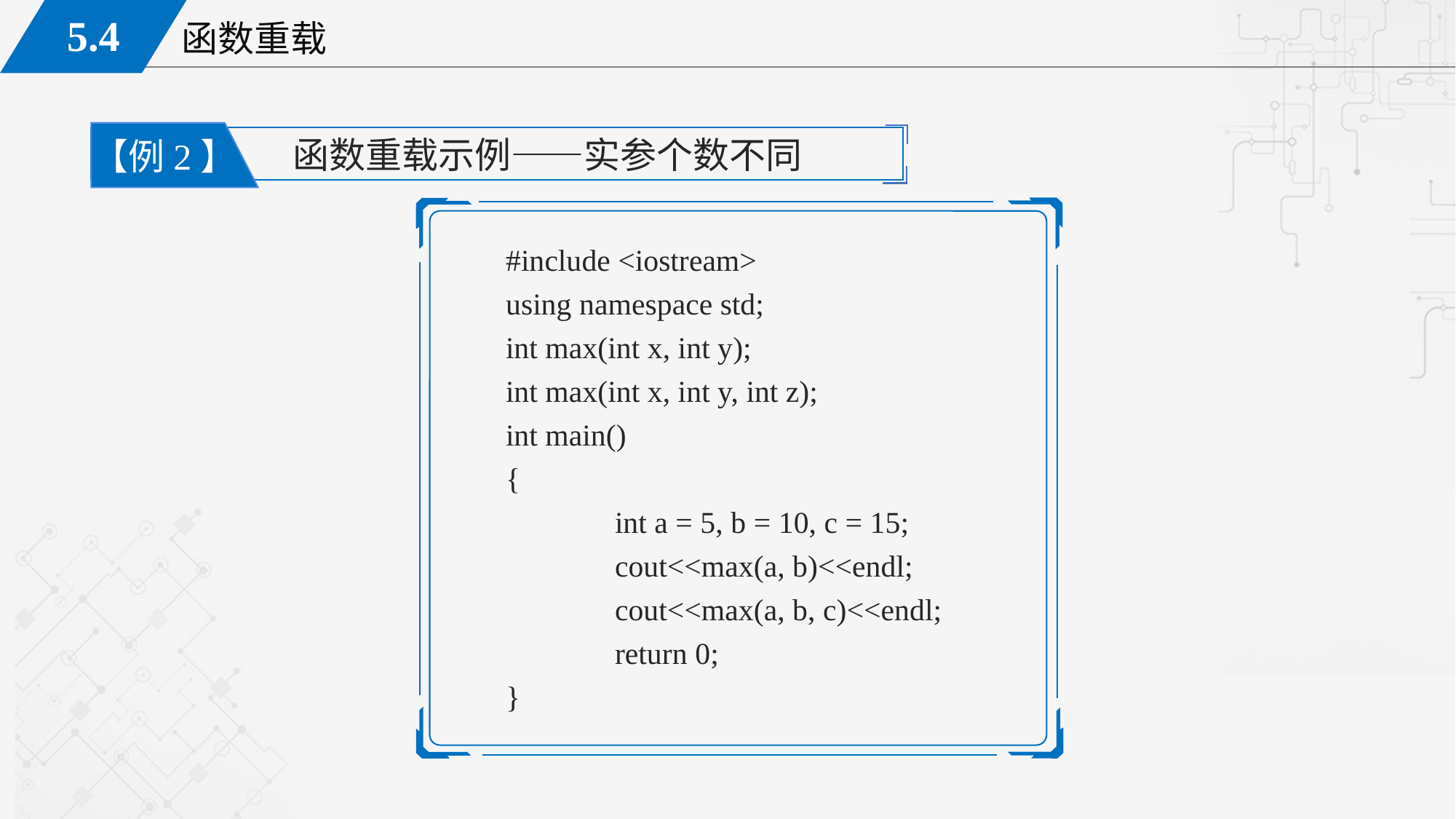

函数重载示例——实参个数不同

【例2】

#include <iostream>
using namespace std;
int max(int x, int y);
int max(int x, int y, int z);
int main()
{
	int a = 5, b = 10, c = 15;
	cout<<max(a, b)<<endl;
	cout<<max(a, b, c)<<endl;
	return 0;
}